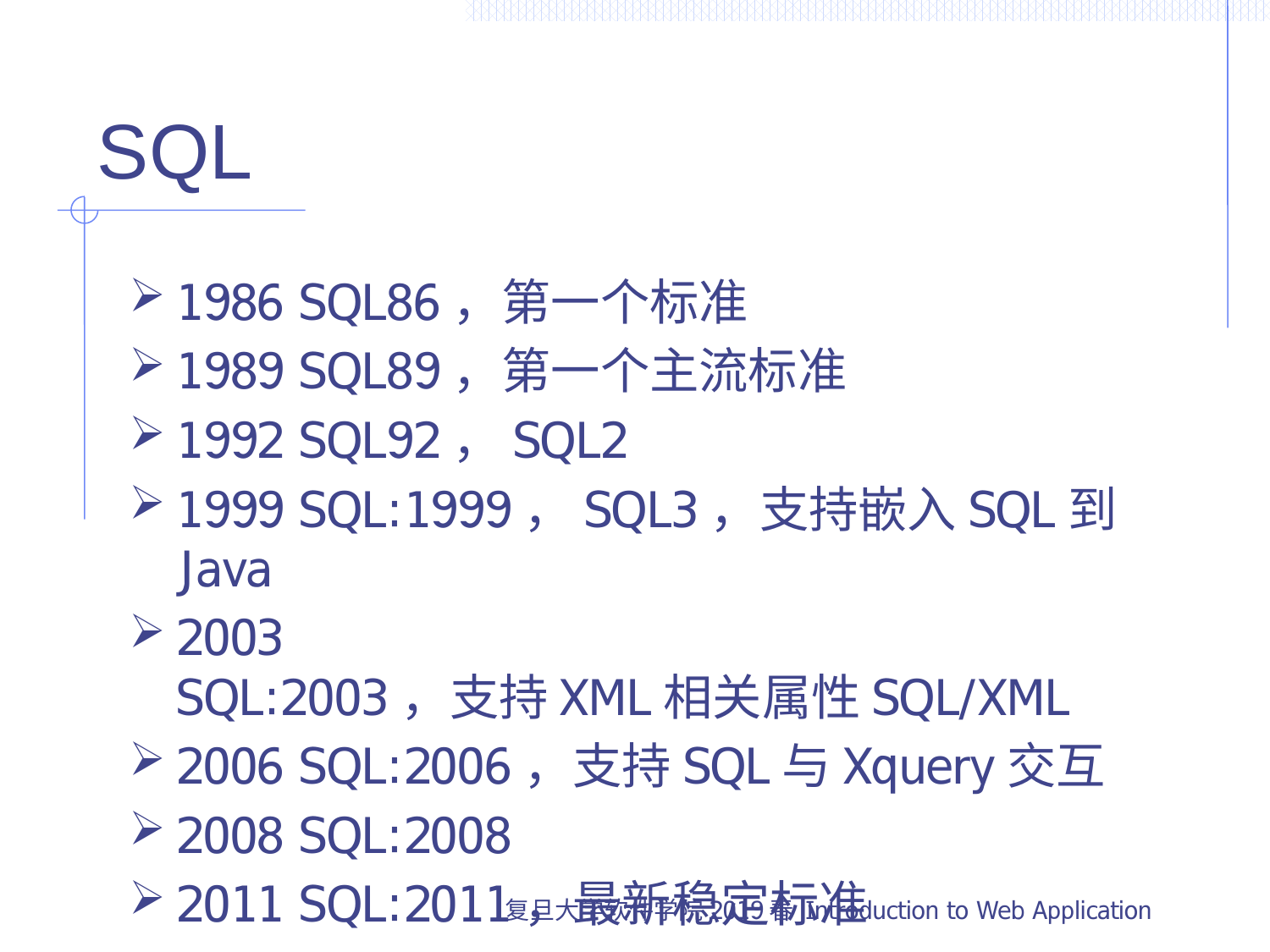

# SQL
1986 SQL86，第一个标准
1989 SQL89，第一个主流标准
1992 SQL92，SQL2
1999 SQL:1999，SQL3，支持嵌入SQL到Java
2003 SQL:2003，支持XML相关属性SQL/XML
2006 SQL:2006，支持SQL与Xquery交互
2008 SQL:2008
2011 SQL:2011，最新稳定标准